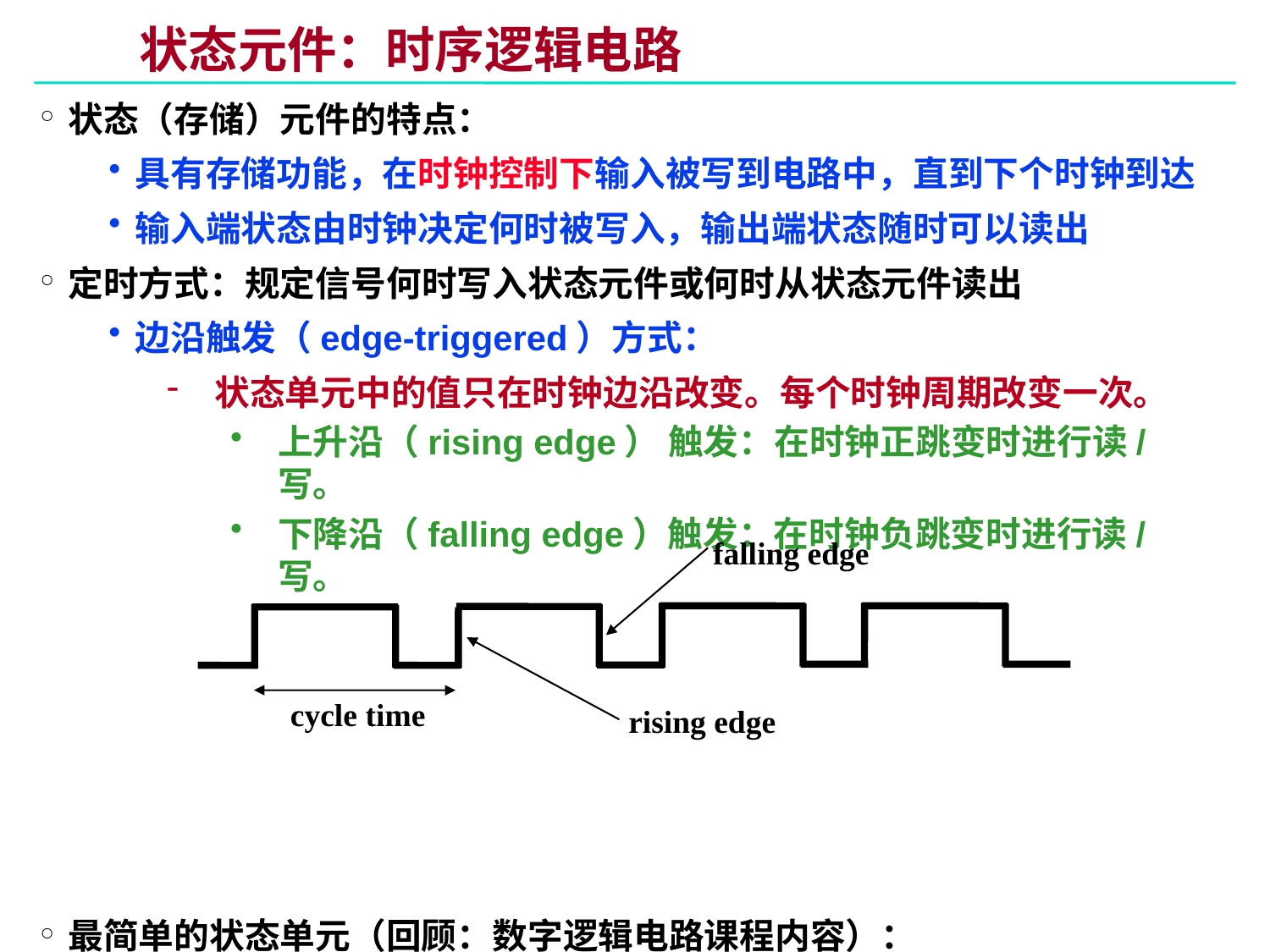

# 状态元件：时序逻辑电路
状态（存储）元件的特点：
具有存储功能，在时钟控制下输入被写到电路中，直到下个时钟到达
输入端状态由时钟决定何时被写入，输出端状态随时可以读出
定时方式：规定信号何时写入状态元件或何时从状态元件读出
边沿触发（edge-triggered）方式：
状态单元中的值只在时钟边沿改变。每个时钟周期改变一次。
上升沿（rising edge） 触发：在时钟正跳变时进行读/写。
下降沿（falling edge）触发：在时钟负跳变时进行读/写。

最简单的状态单元（回顾：数字逻辑电路课程内容）：
D触发器：一个时钟输入、一个状态输入、一个状态输出
falling edge

cycle time
rising edge